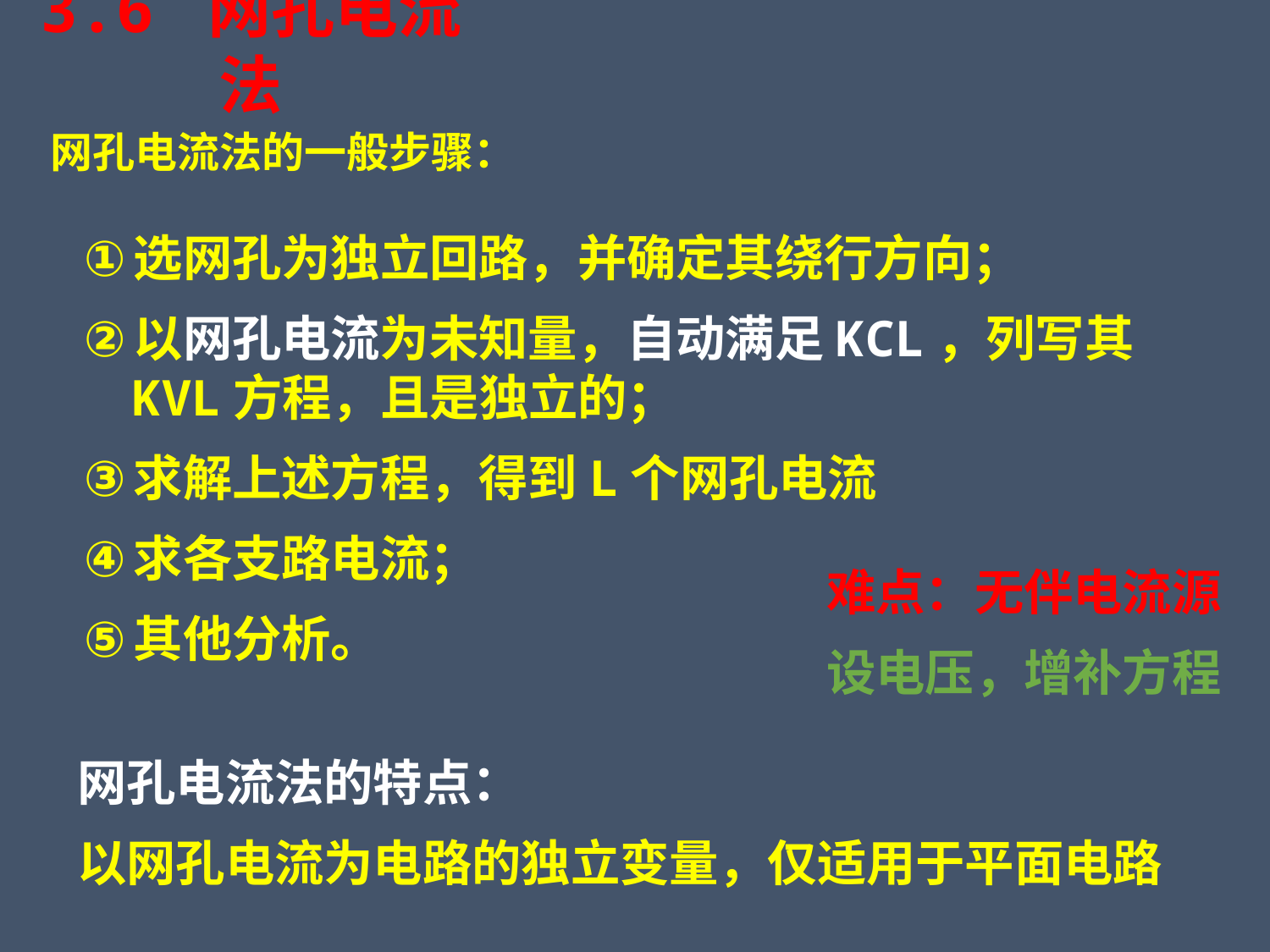

3.6 网孔电流法
网孔电流法的一般步骤：
选网孔为独立回路，并确定其绕行方向；
以网孔电流为未知量，自动满足KCL，列写其KVL方程，且是独立的；
求解上述方程，得到L个网孔电流
求各支路电流；
其他分析。
难点：无伴电流源
设电压，增补方程
网孔电流法的特点：
以网孔电流为电路的独立变量，仅适用于平面电路